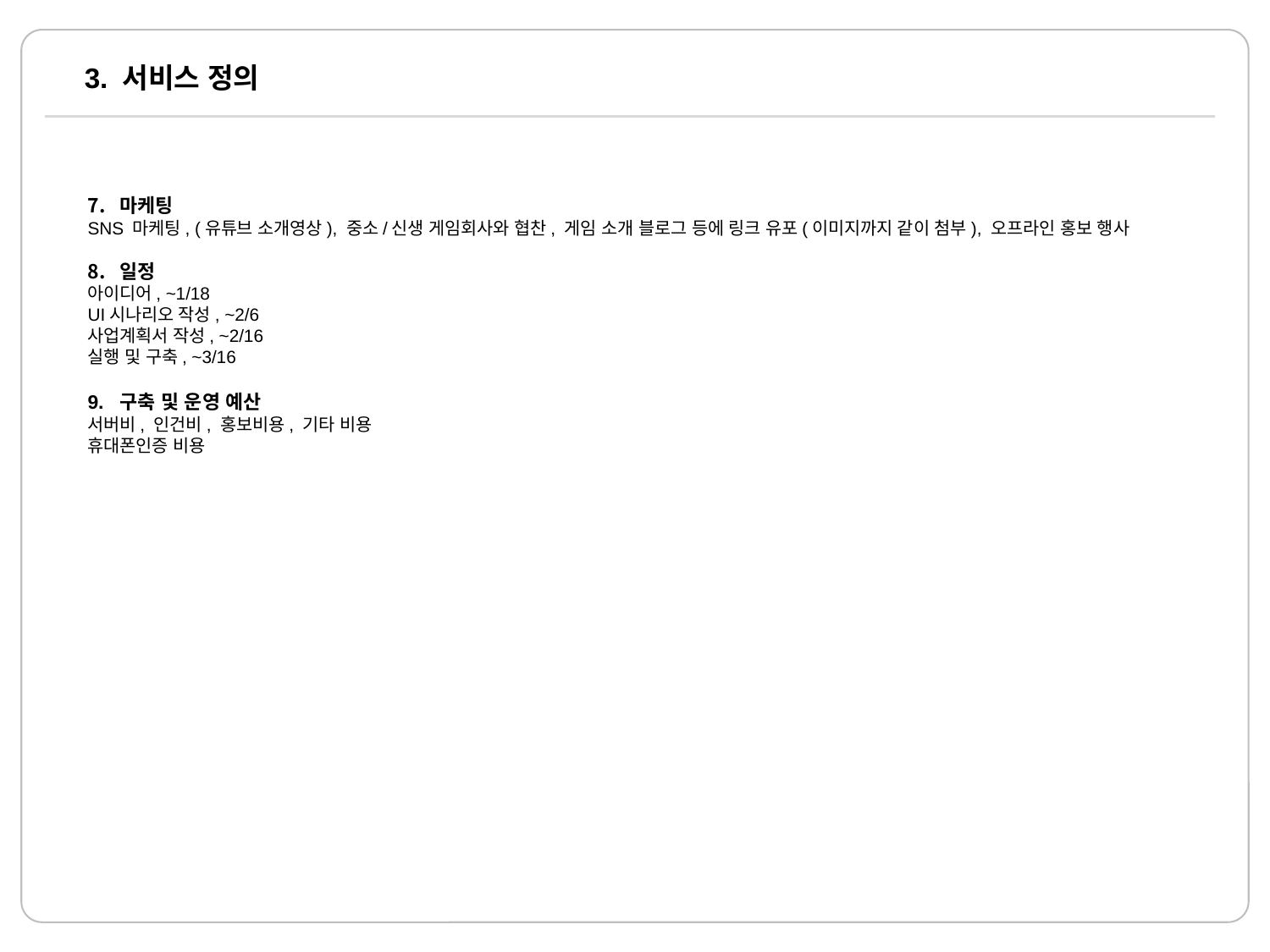

# 3. 서비스 정의

마케팅
SNS 마케팅, (유튜브 소개영상), 중소/신생 게임회사와 협찬, 게임 소개 블로그 등에 링크 유포(이미지까지 같이 첨부), 오프라인 홍보 행사

일정
아이디어, ~1/18
UI시나리오 작성, ~2/6
사업계획서 작성, ~2/16
실행 및 구축, ~3/16

9.  구축 및 운영 예산
서버비, 인건비, 홍보비용, 기타 비용
휴대폰인증 비용